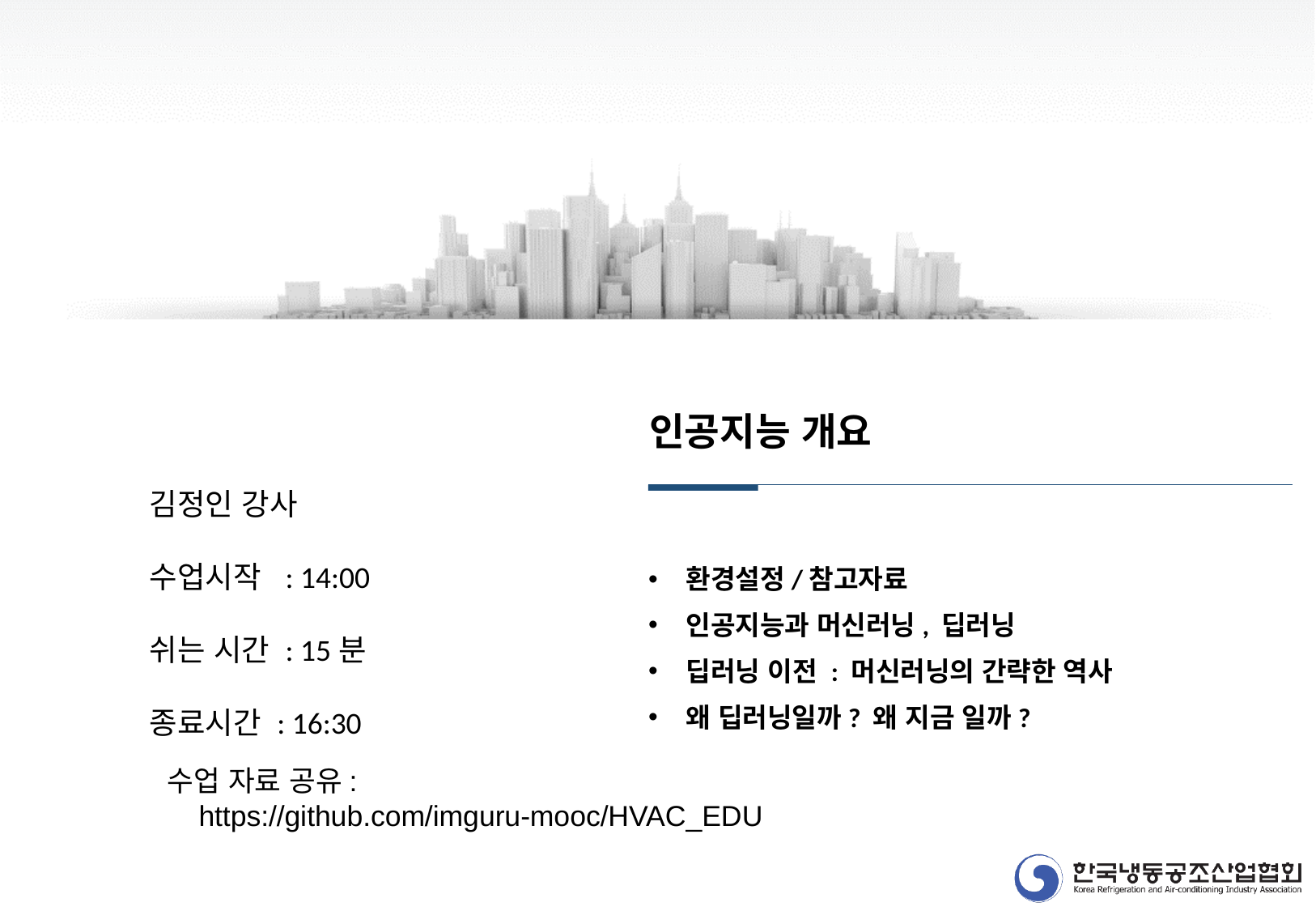

인공지능 개요
김정인 강사

수업시작  : 14:00

쉬는 시간 : 15분

종료시간 : 16:30
환경설정/참고자료
인공지능과 머신러닝, 딥러닝
딥러닝 이전 : 머신러닝의 간략한 역사
왜 딥러닝일까? 왜 지금 일까?
수업 자료 공유:
    https://github.com/imguru-mooc/HVAC_EDU